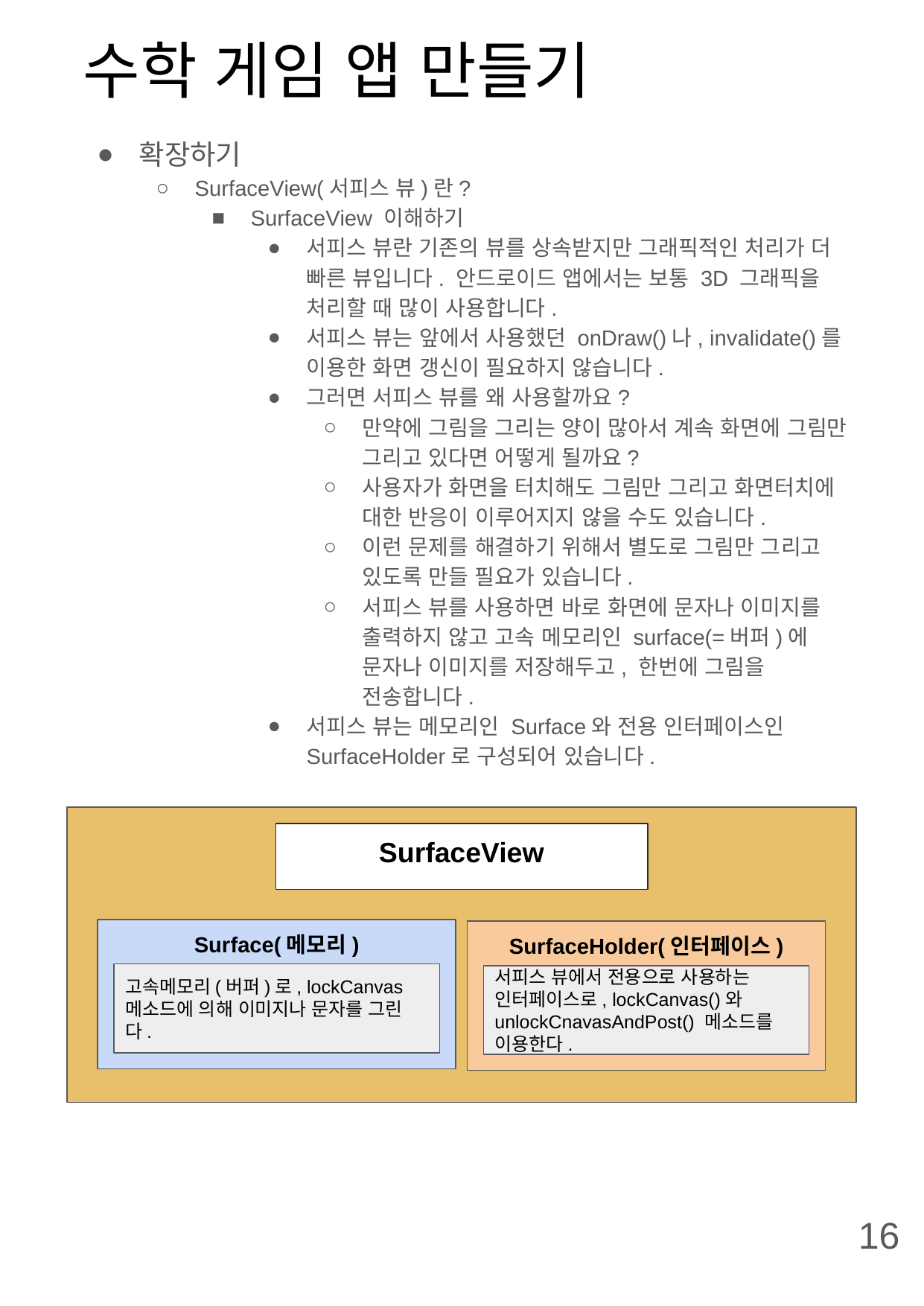

# 수학 게임 앱 만들기
확장하기
SurfaceView(서피스 뷰)란?
SurfaceView 이해하기
서피스 뷰란 기존의 뷰를 상속받지만 그래픽적인 처리가 더 빠른 뷰입니다. 안드로이드 앱에서는 보통 3D 그래픽을 처리할 때 많이 사용합니다.
서피스 뷰는 앞에서 사용했던 onDraw()나, invalidate()를 이용한 화면 갱신이 필요하지 않습니다.
그러면 서피스 뷰를 왜 사용할까요?
만약에 그림을 그리는 양이 많아서 계속 화면에 그림만 그리고 있다면 어떻게 될까요?
사용자가 화면을 터치해도 그림만 그리고 화면터치에 대한 반응이 이루어지지 않을 수도 있습니다.
이런 문제를 해결하기 위해서 별도로 그림만 그리고 있도록 만들 필요가 있습니다.
서피스 뷰를 사용하면 바로 화면에 문자나 이미지를 출력하지 않고 고속 메모리인 surface(=버퍼)에 문자나 이미지를 저장해두고, 한번에 그림을 전송합니다.
서피스 뷰는 메모리인 Surface와 전용 인터페이스인 SurfaceHolder로 구성되어 있습니다.

SurfaceView
Surface(메모리)
SurfaceHolder(인터페이스)
고속메모리(버퍼)로, lockCanvas 메소드에 의해 이미지나 문자를 그린다.
서피스 뷰에서 전용으로 사용하는 인터페이스로, lockCanvas()와 unlockCnavasAndPost() 메소드를 이용한다.
16